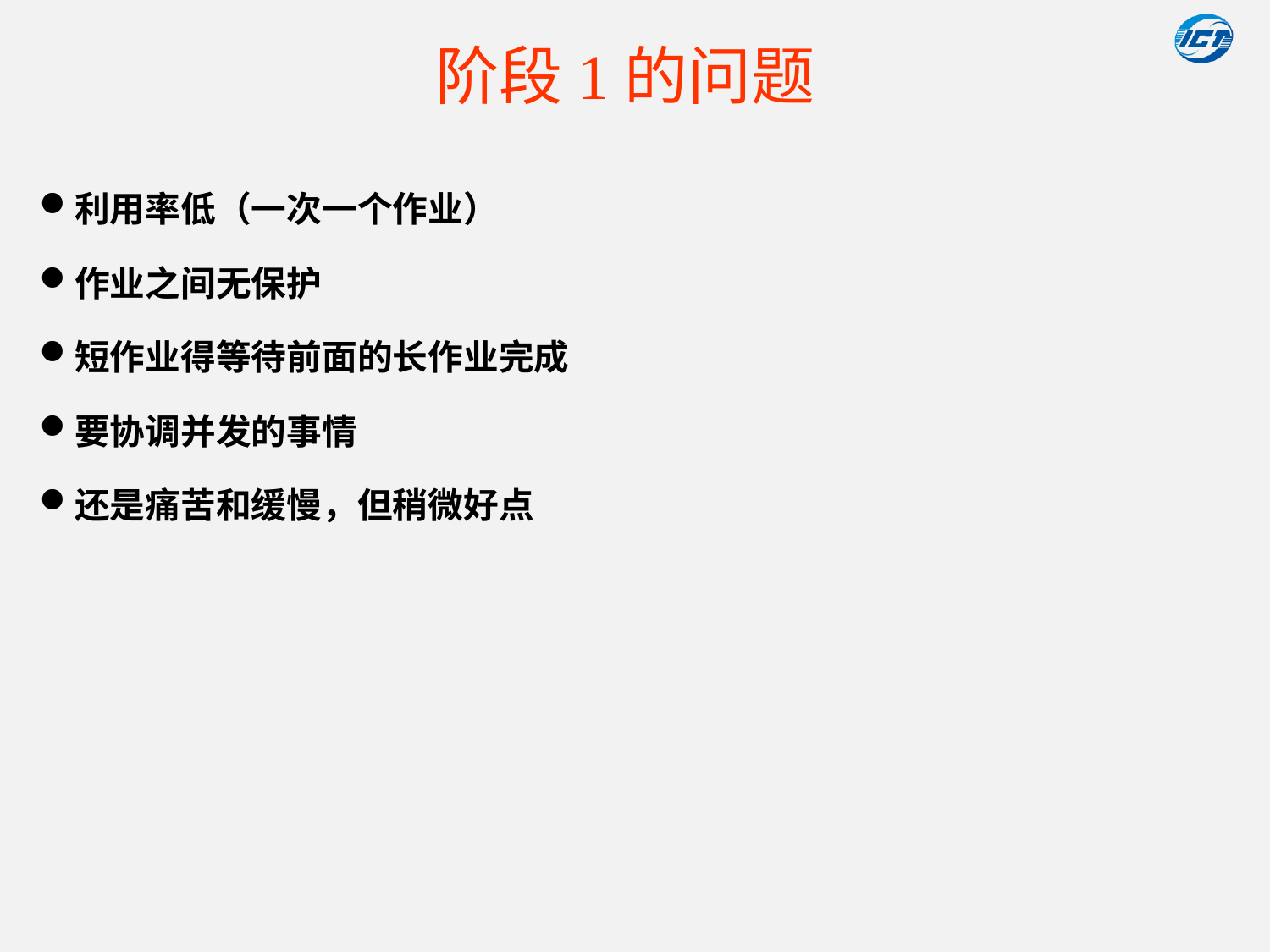

# 阶段1的问题
利用率低（一次一个作业）
作业之间无保护
短作业得等待前面的长作业完成
要协调并发的事情
还是痛苦和缓慢，但稍微好点